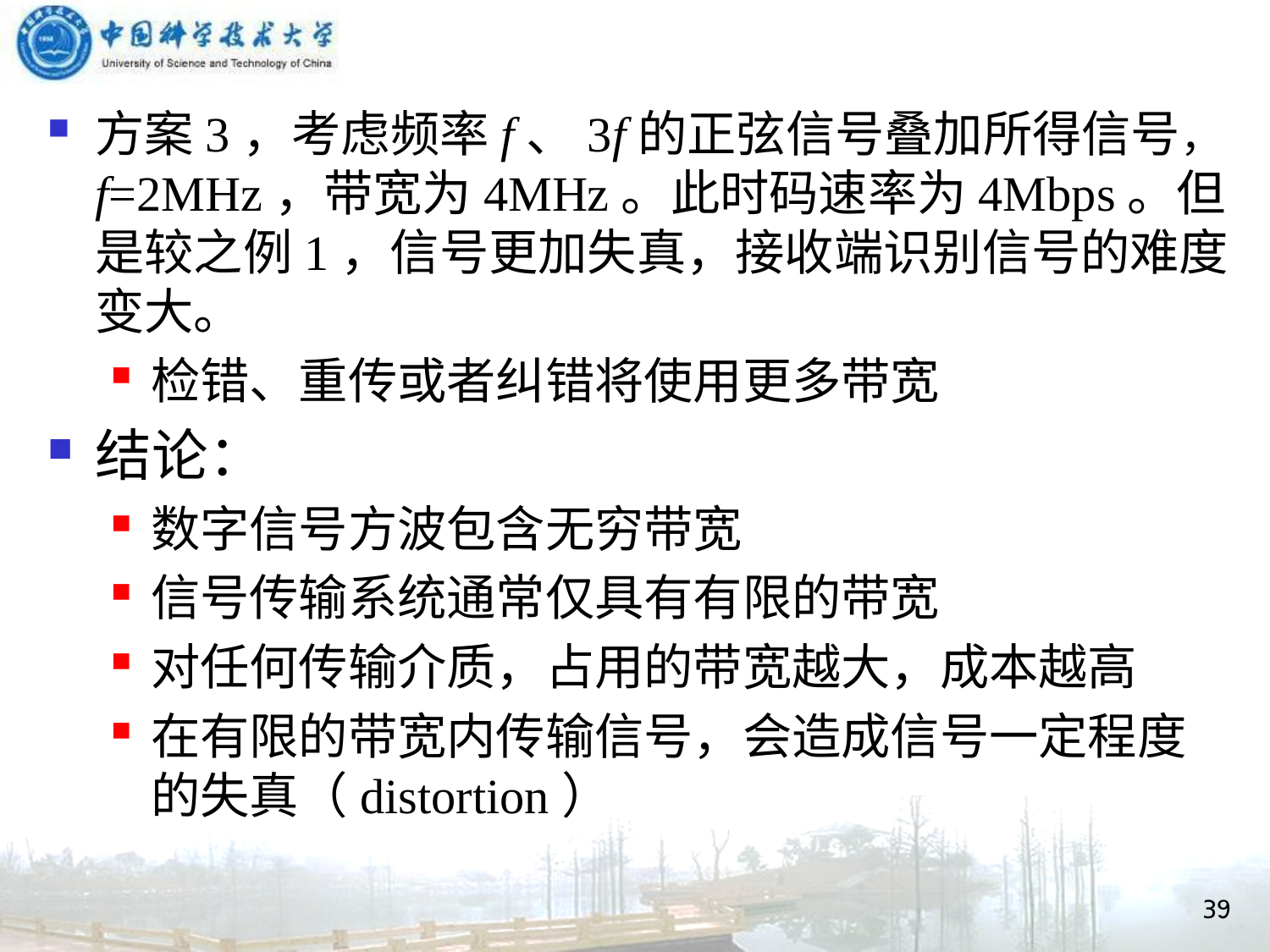

方案3，考虑频率f、3f的正弦信号叠加所得信号， f=2MHz，带宽为4MHz。此时码速率为4Mbps。但是较之例1，信号更加失真，接收端识别信号的难度变大。
检错、重传或者纠错将使用更多带宽
结论：
数字信号方波包含无穷带宽
信号传输系统通常仅具有有限的带宽
对任何传输介质，占用的带宽越大，成本越高
在有限的带宽内传输信号，会造成信号一定程度的失真（distortion）
39